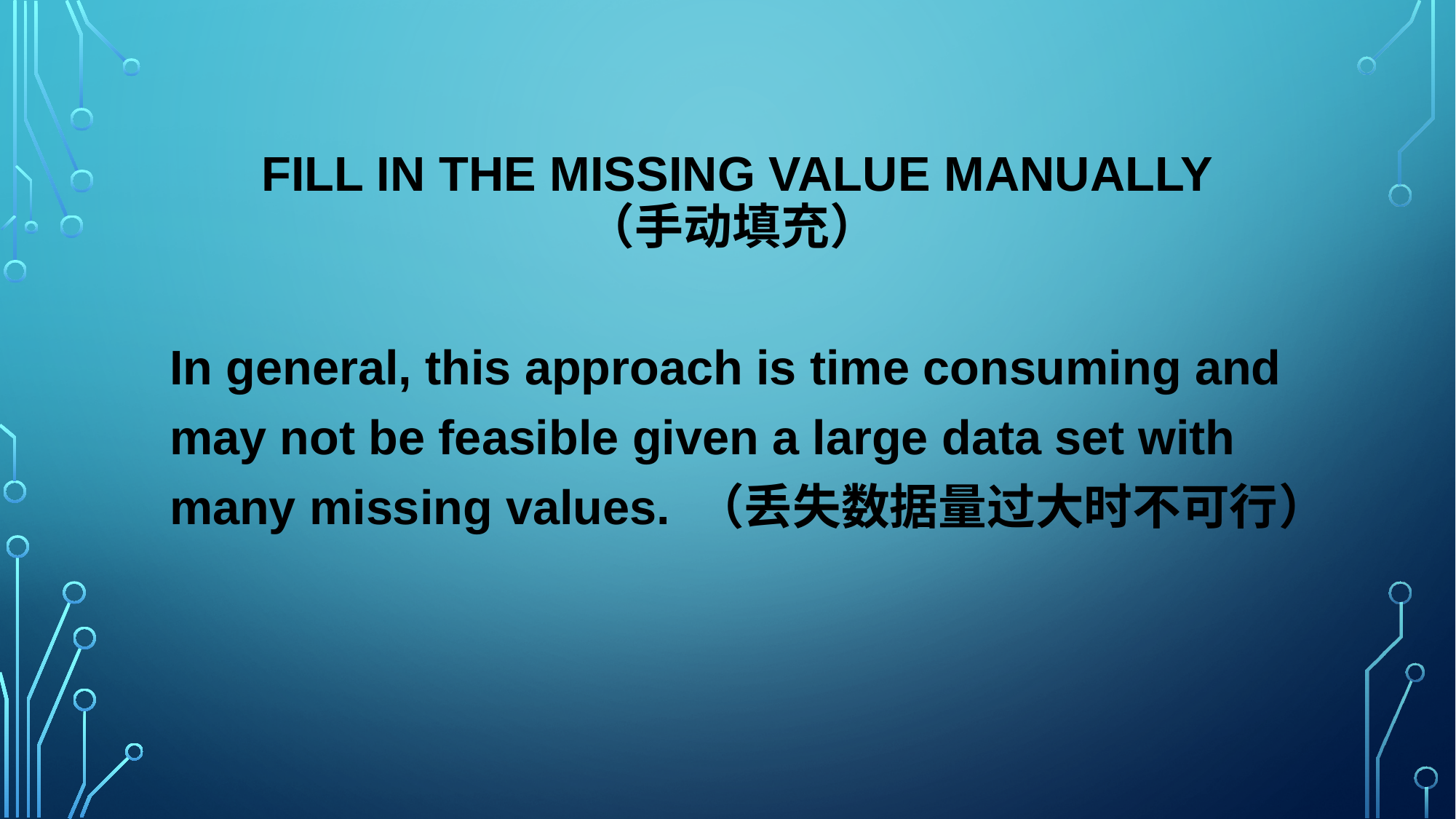

# Fill in the missing value manually （手动填充）
In general, this approach is time consuming and may not be feasible given a large data set with many missing values. （丢失数据量过大时不可行）